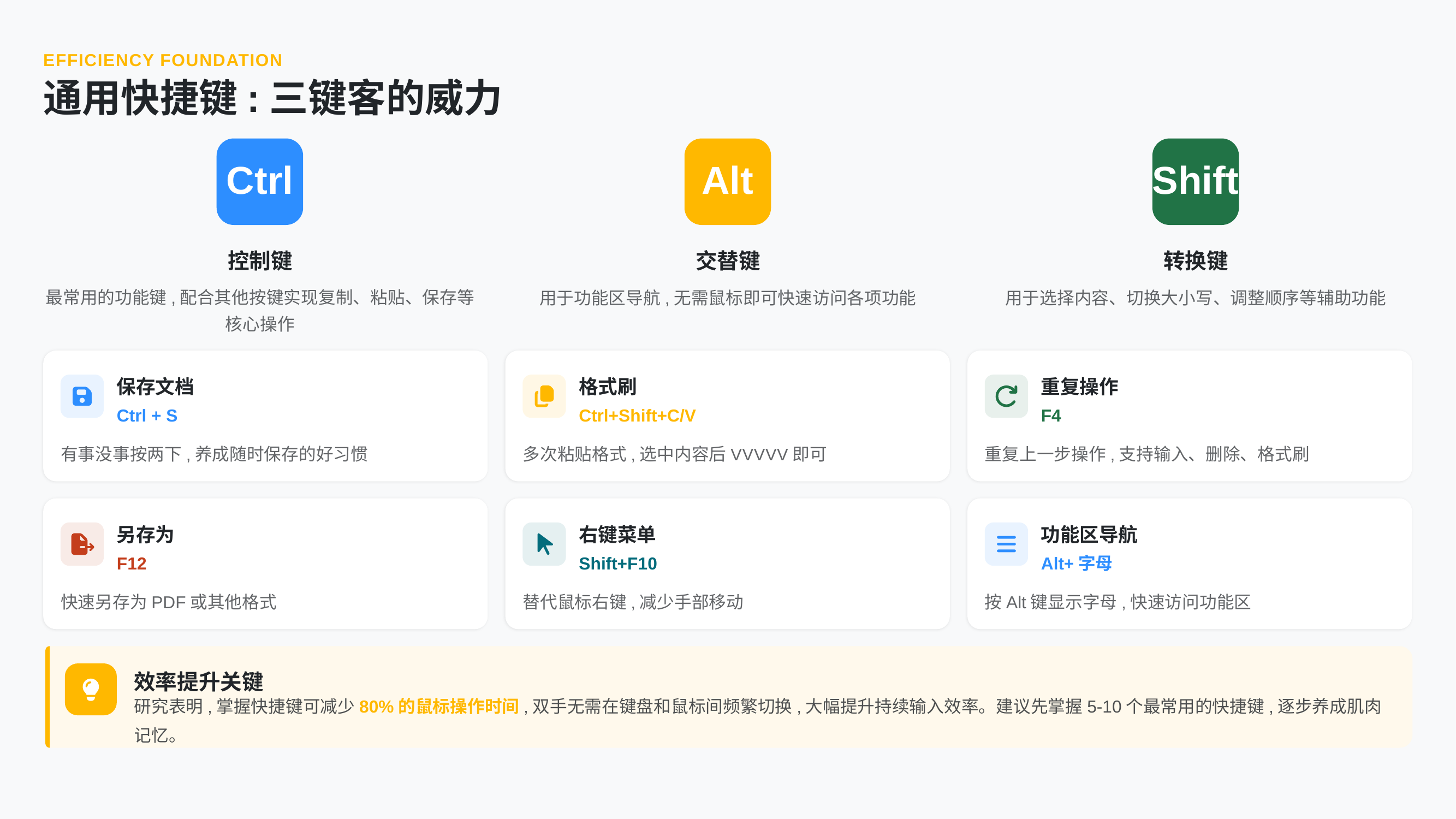

EFFICIENCY FOUNDATION
通用快捷键:三键客的威力

Ctrl
Alt
Shift
控制键
交替键
转换键
最常用的功能键,配合其他按键实现复制、粘贴、保存等核心操作
用于功能区导航,无需鼠标即可快速访问各项功能
用于选择内容、切换大小写、调整顺序等辅助功能

保存文档
格式刷
重复操作

Ctrl + S
Ctrl+Shift+C/V
F4
有事没事按两下,养成随时保存的好习惯
多次粘贴格式,选中内容后VVVVV即可
重复上一步操作,支持输入、删除、格式刷

另存为
右键菜单
功能区导航

F12
Shift+F10
Alt+字母
快速另存为PDF或其他格式
替代鼠标右键,减少手部移动
按Alt键显示字母,快速访问功能区

效率提升关键

研究表明,掌握快捷键可减少80%的鼠标操作时间,双手无需在键盘和鼠标间频繁切换,大幅提升持续输入效率。建议先掌握5-10个最常用的快捷键,逐步养成肌肉记忆。